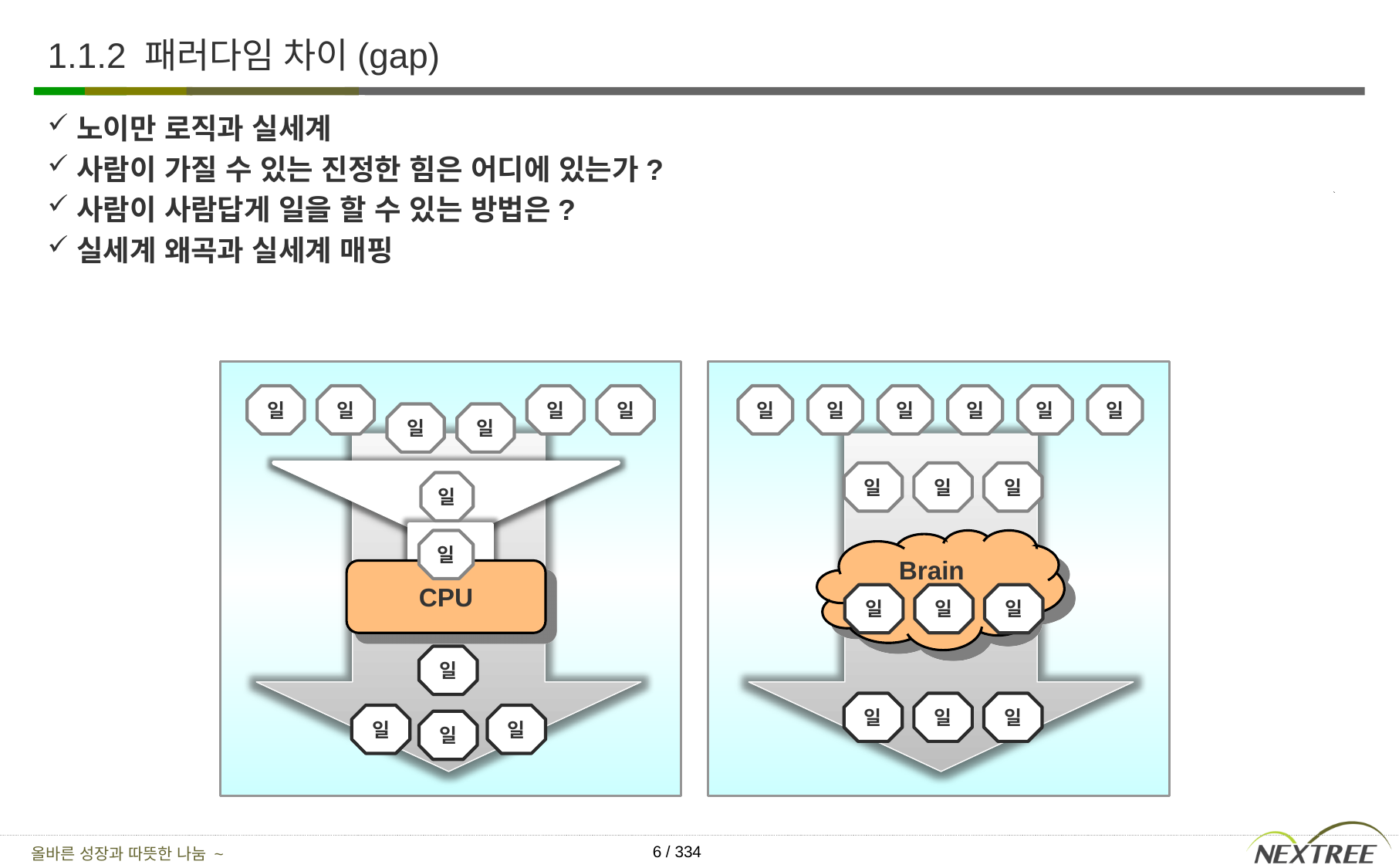

# 1.1.2 패러다임 차이(gap)
노이만 로직과 실세계
사람이 가질 수 있는 진정한 힘은 어디에 있는가?
사람이 사람답게 일을 할 수 있는 방법은?
실세계 왜곡과 실세계 매핑

일
일
일
일
일
일
일
일
일
일
일
일

일
일
일
일

Brain
일
CPU
일
일
일
일
일
일
일
일
일
일